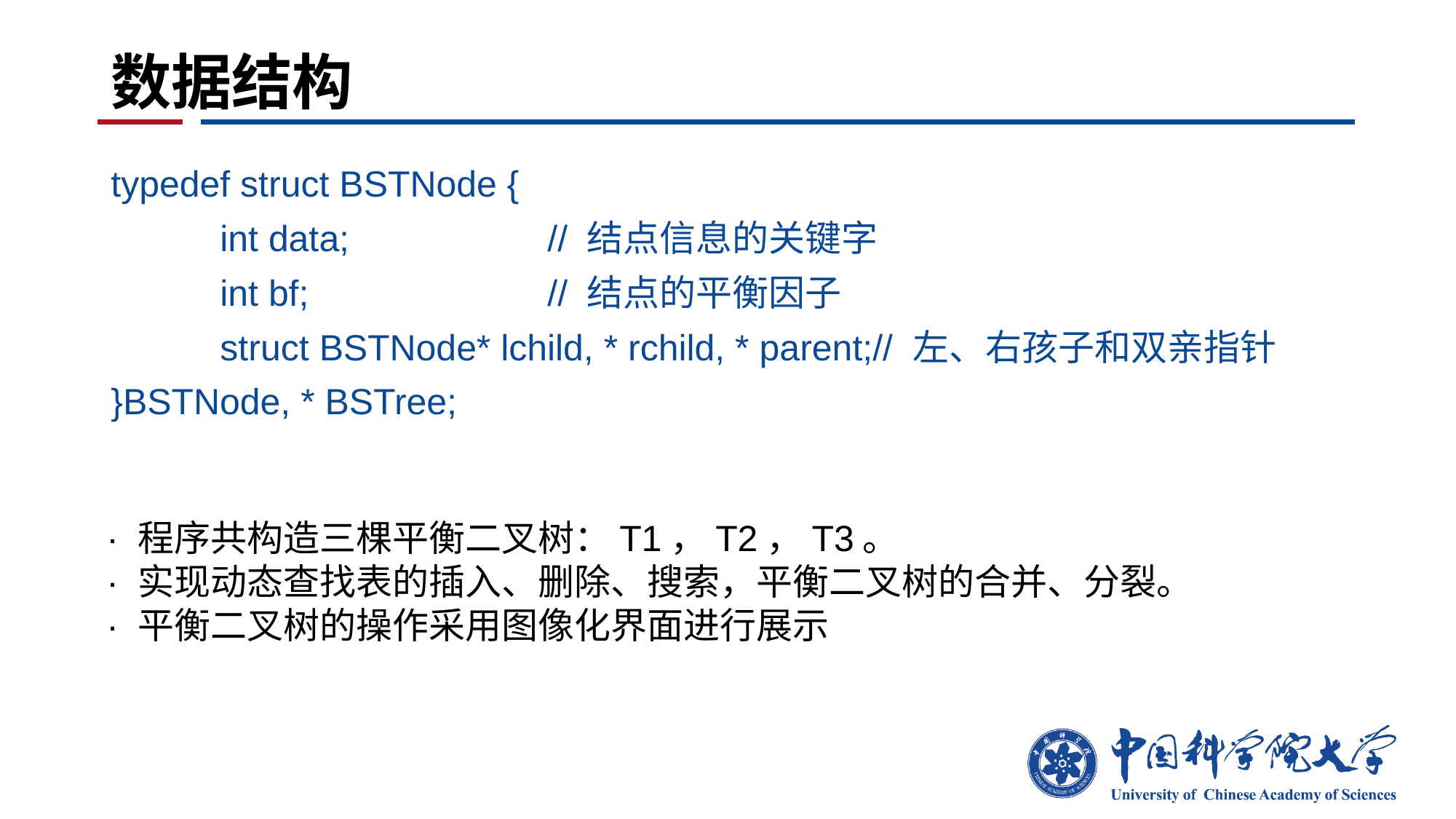

# 数据结构
typedef struct BSTNode {
	int data;		// 结点信息的关键字
	int bf;			// 结点的平衡因子
	struct BSTNode* lchild, * rchild, * parent;// 左、右孩子和双亲指针
}BSTNode, * BSTree;
· 程序共构造三棵平衡二叉树：T1，T2，T3。
· 实现动态查找表的插入、删除、搜索，平衡二叉树的合并、分裂。
· 平衡二叉树的操作采用图像化界面进行展示